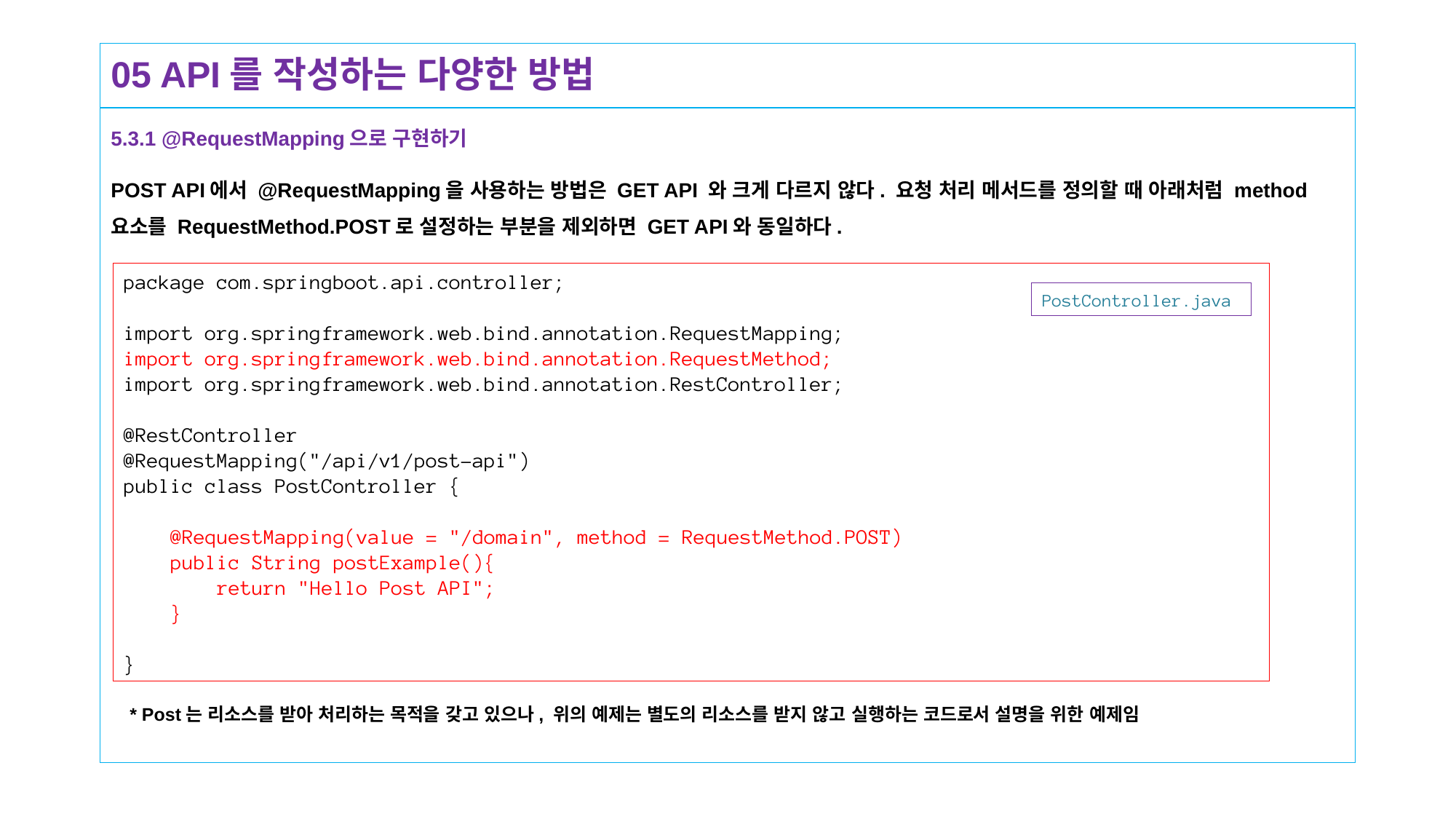

# 05 API를 작성하는 다양한 방법
5.3.1 @RequestMapping으로 구현하기
POST API에서 @RequestMapping을 사용하는 방법은 GET API 와 크게 다르지 않다. 요청 처리 메서드를 정의할 때 아래처럼 method 요소를 RequestMethod.POST로 설정하는 부분을 제외하면 GET API와 동일하다.

package com.springboot.api.controller;

import org.springframework.web.bind.annotation.RequestMapping;
import org.springframework.web.bind.annotation.RequestMethod;
import org.springframework.web.bind.annotation.RestController;

@RestController
@RequestMapping("/api/v1/post-api")
public class PostController {

    @RequestMapping(value = "/domain", method = RequestMethod.POST)
    public String postExample(){
        return "Hello Post API";
    }

}
PostController.java
* Post는 리소스를 받아 처리하는 목적을 갖고 있으나, 위의 예제는 별도의 리소스를 받지 않고 실행하는 코드로서 설명을 위한 예제임